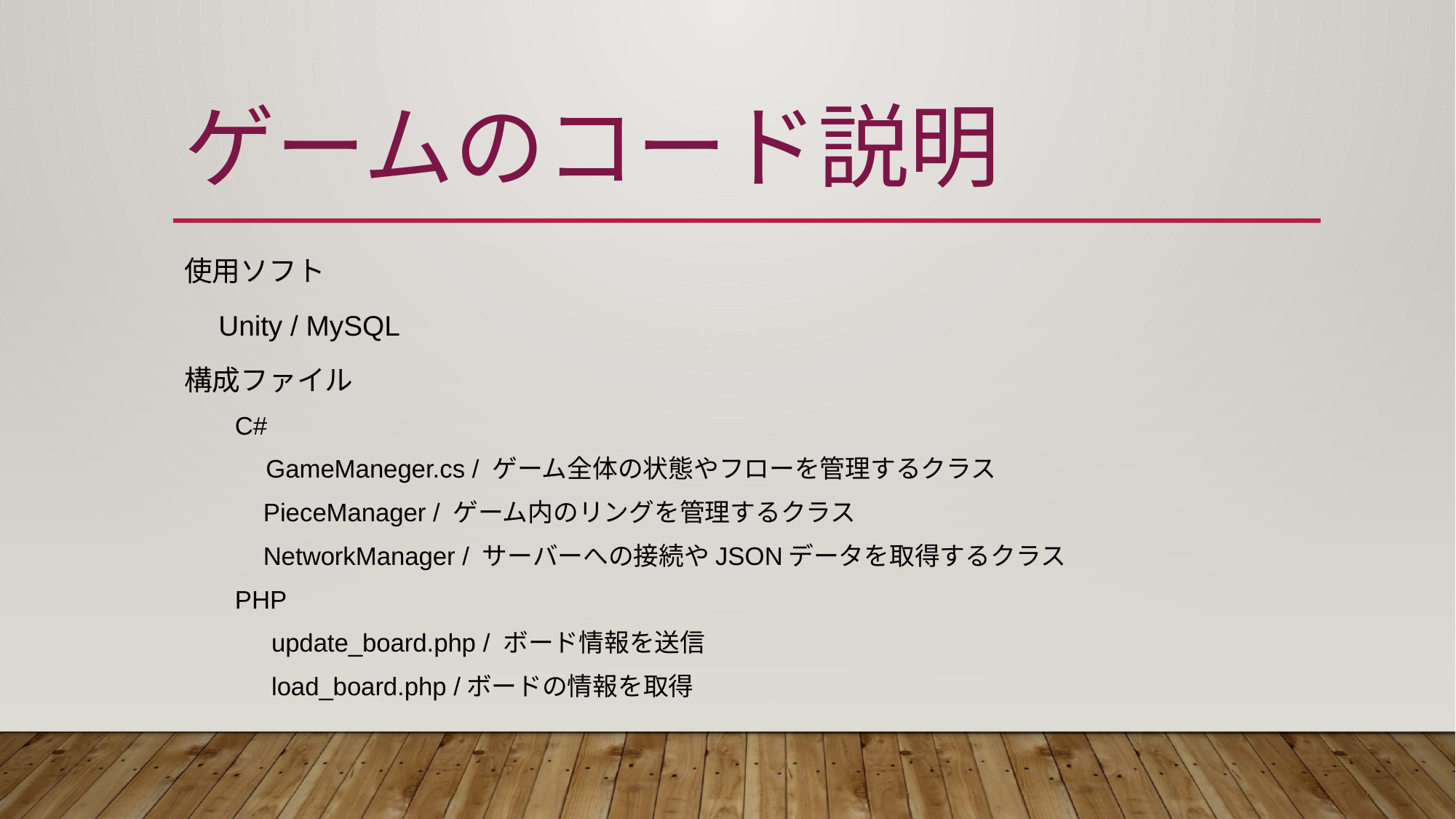

# ゲームのコード説明
使用ソフト
　Unity / MySQL
構成ファイル
C#
　GameManeger.cs / ゲーム全体の状態やフローを管理するクラス
    PieceManager / ゲーム内のリングを管理するクラス
    NetworkManager / サーバーへの接続やJSONデータを取得するクラス
PHP
　 update_board.php / ボード情報を送信
　 load_board.php /ボードの情報を取得